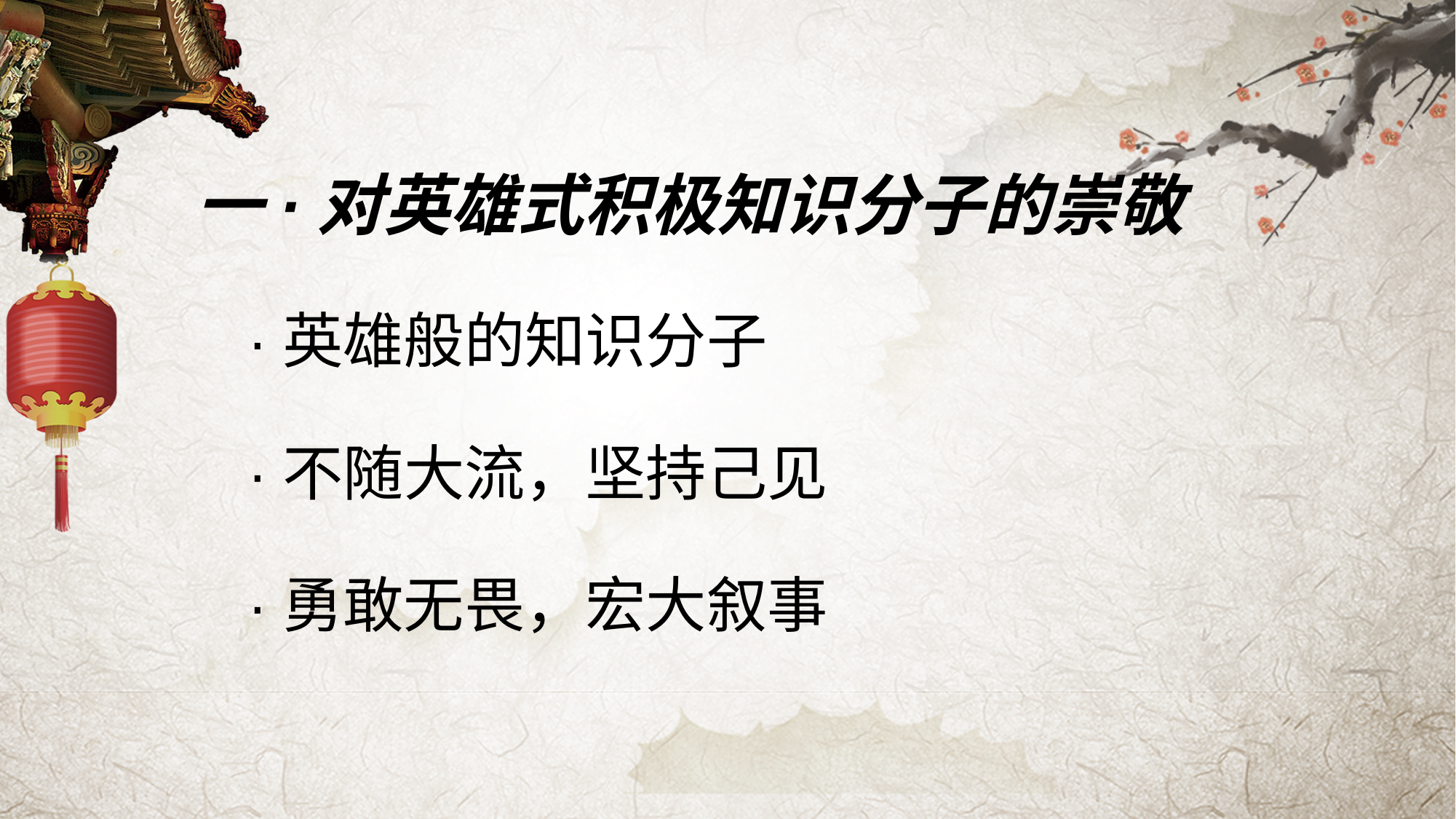

一·对英雄式积极知识分子的崇敬
·英雄般的知识分子
·不随大流，坚持己见
·勇敢无畏，宏大叙事